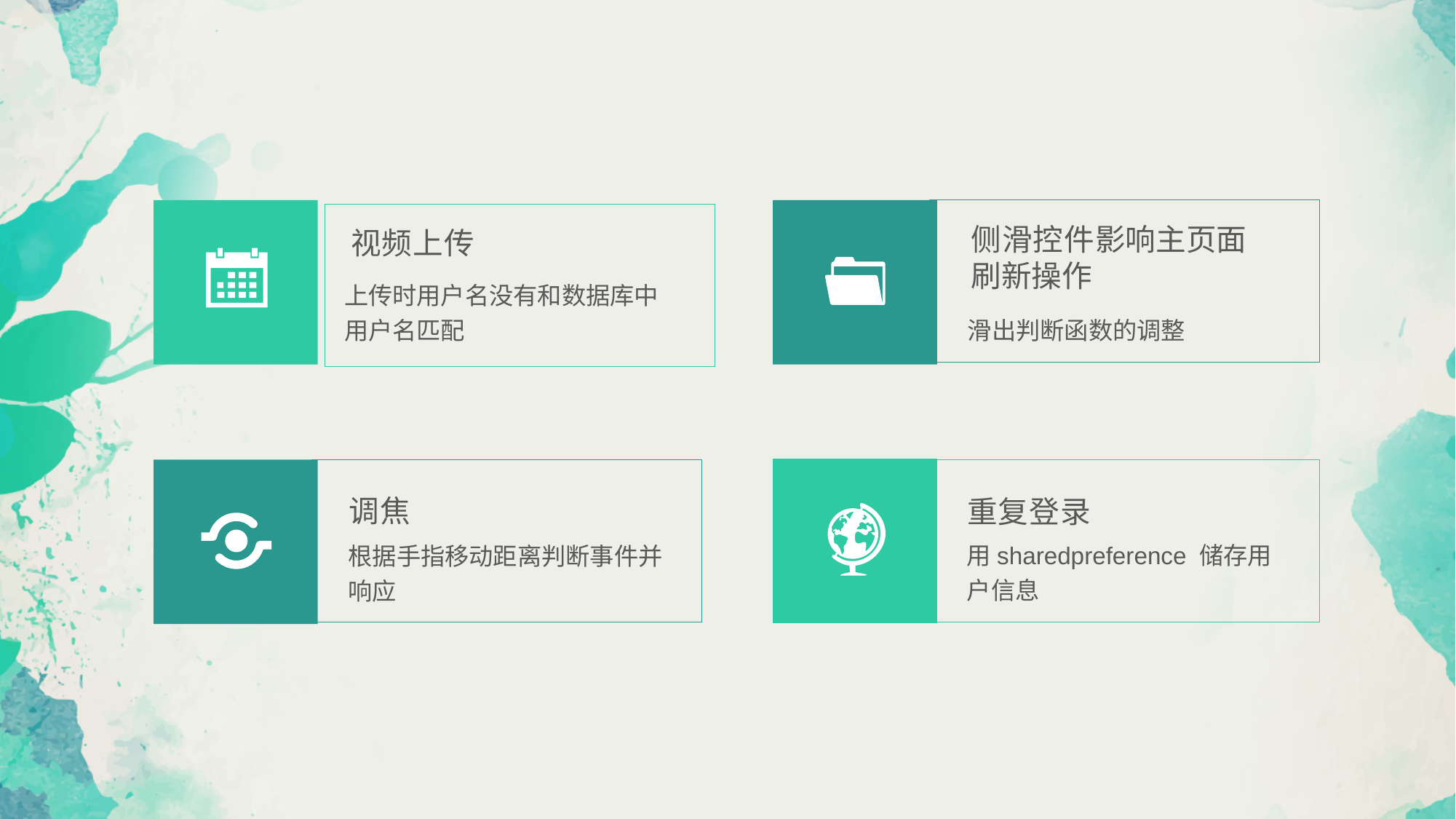

侧滑控件影响主页面刷新操作
视频上传
上传时用户名没有和数据库中用户名匹配
滑出判断函数的调整

调焦
重复登录
.
用sharedpreference 储存用户信息
根据手指移动距离判断事件并响应